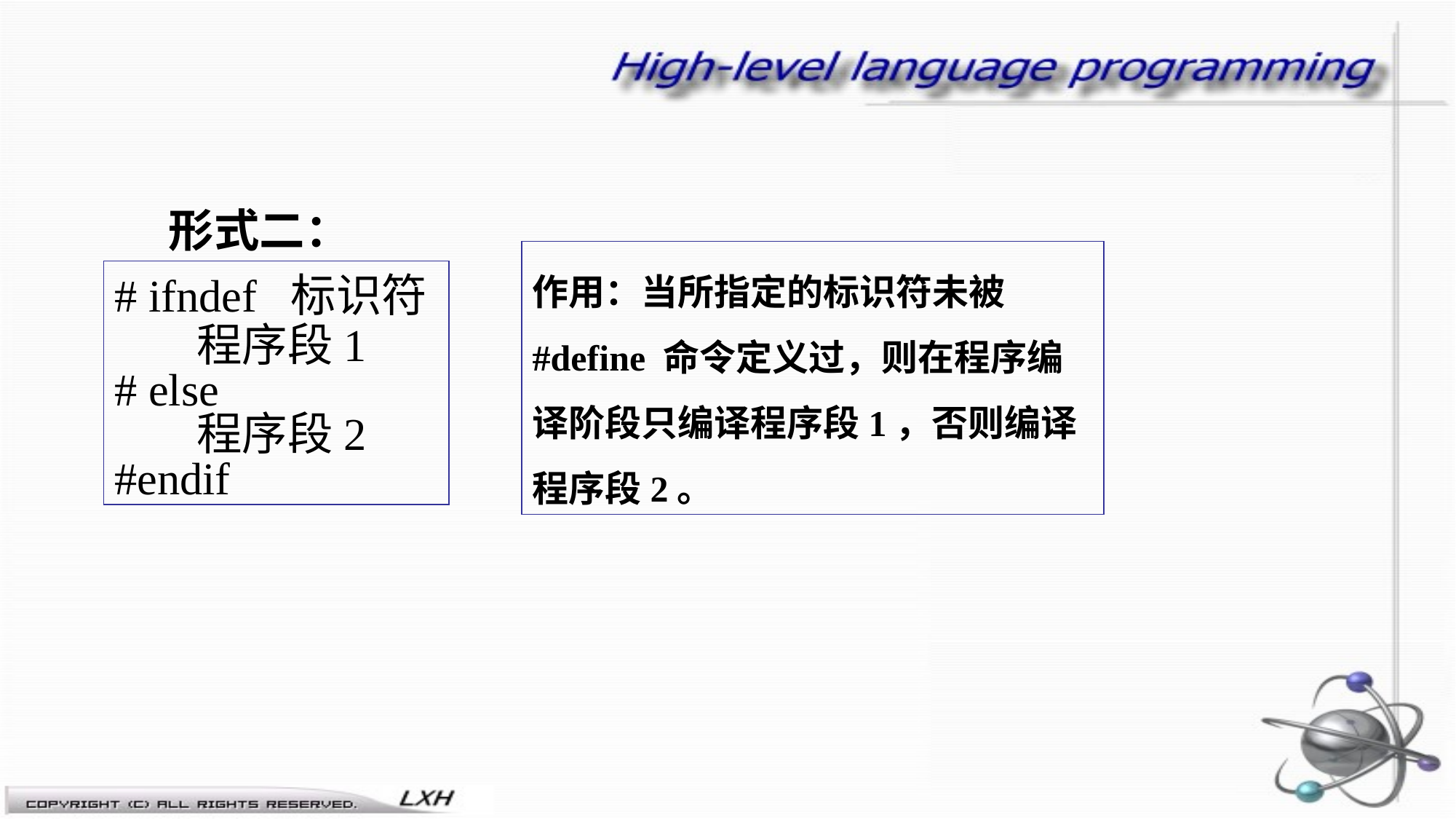

形式二：
# ifndef  标识符
       程序段1
# else
       程序段2
#endif
作用：当所指定的标识符未被#define 命令定义过，则在程序编译阶段只编译程序段1，否则编译程序段2。